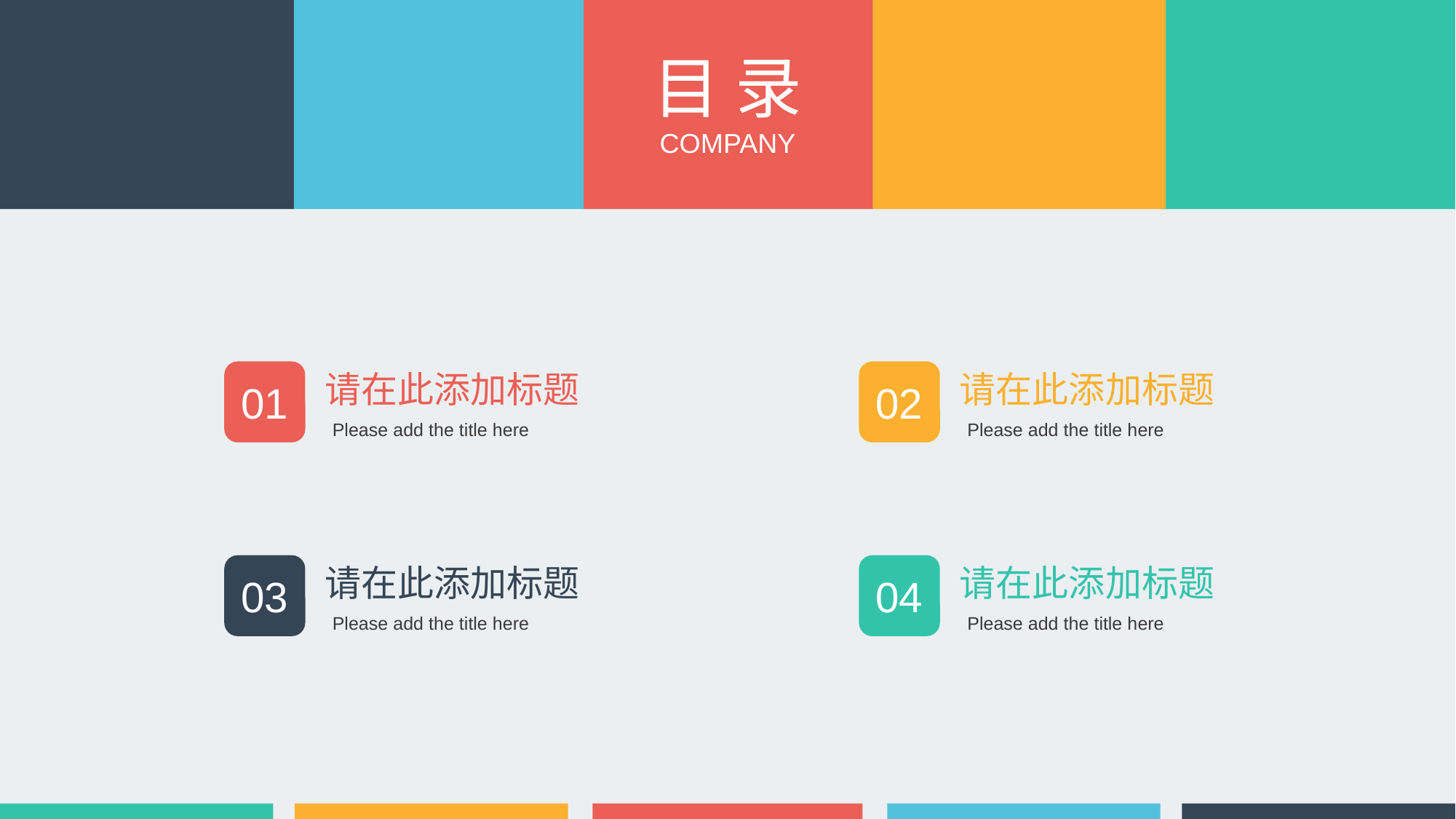

目 录
COMPANY
01
请在此添加标题
Please add the title here
02
请在此添加标题
Please add the title here
03
请在此添加标题
Please add the title here
04
请在此添加标题
Please add the title here